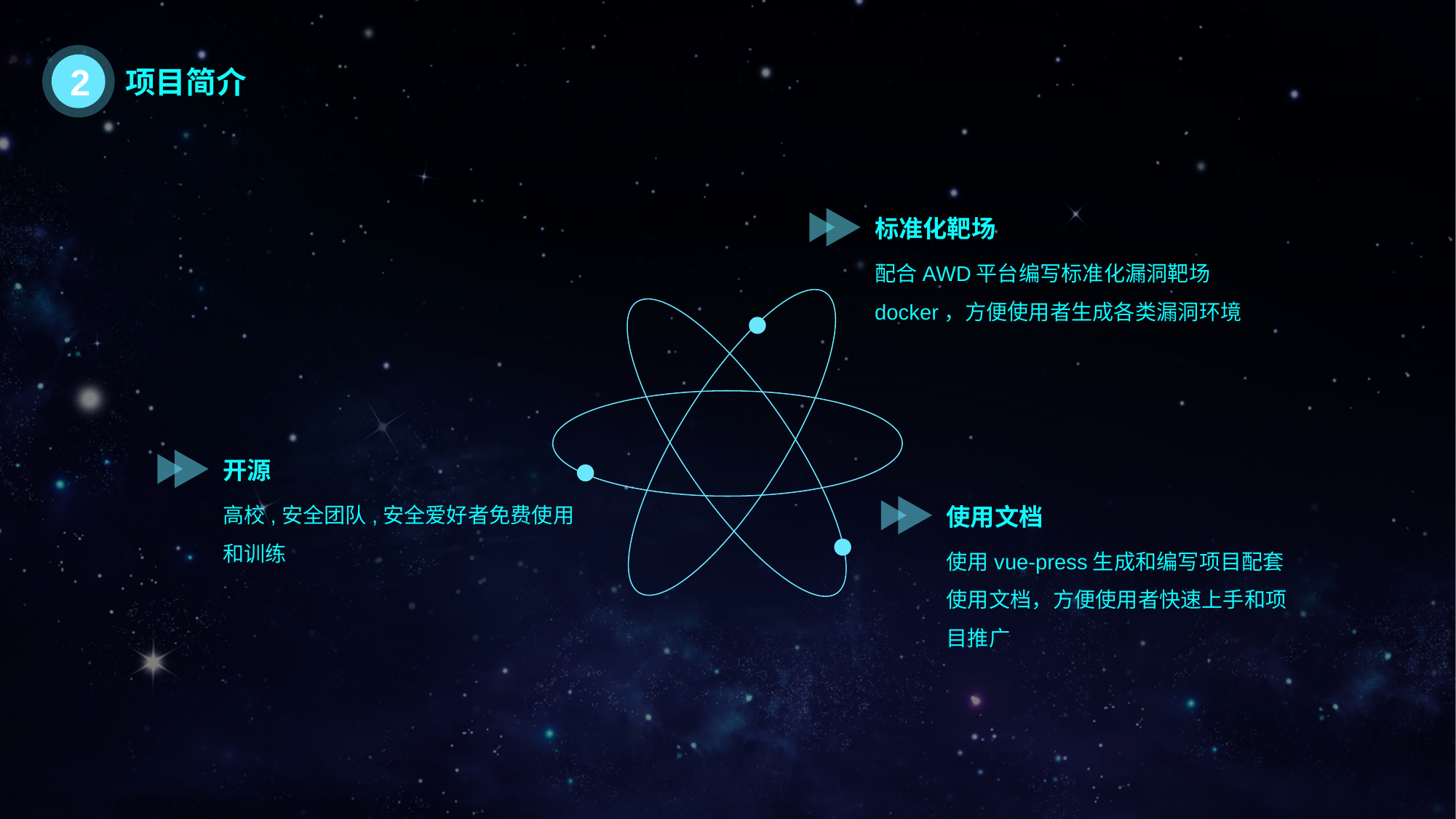

2
项目简介

标准化靶场
配合AWD平台编写标准化漏洞靶场docker，方便使用者生成各类漏洞环境

开源
高校,安全团队,安全爱好者免费使用和训练

使用文档
使用vue-press生成和编写项目配套使用文档，方便使用者快速上手和项目推广